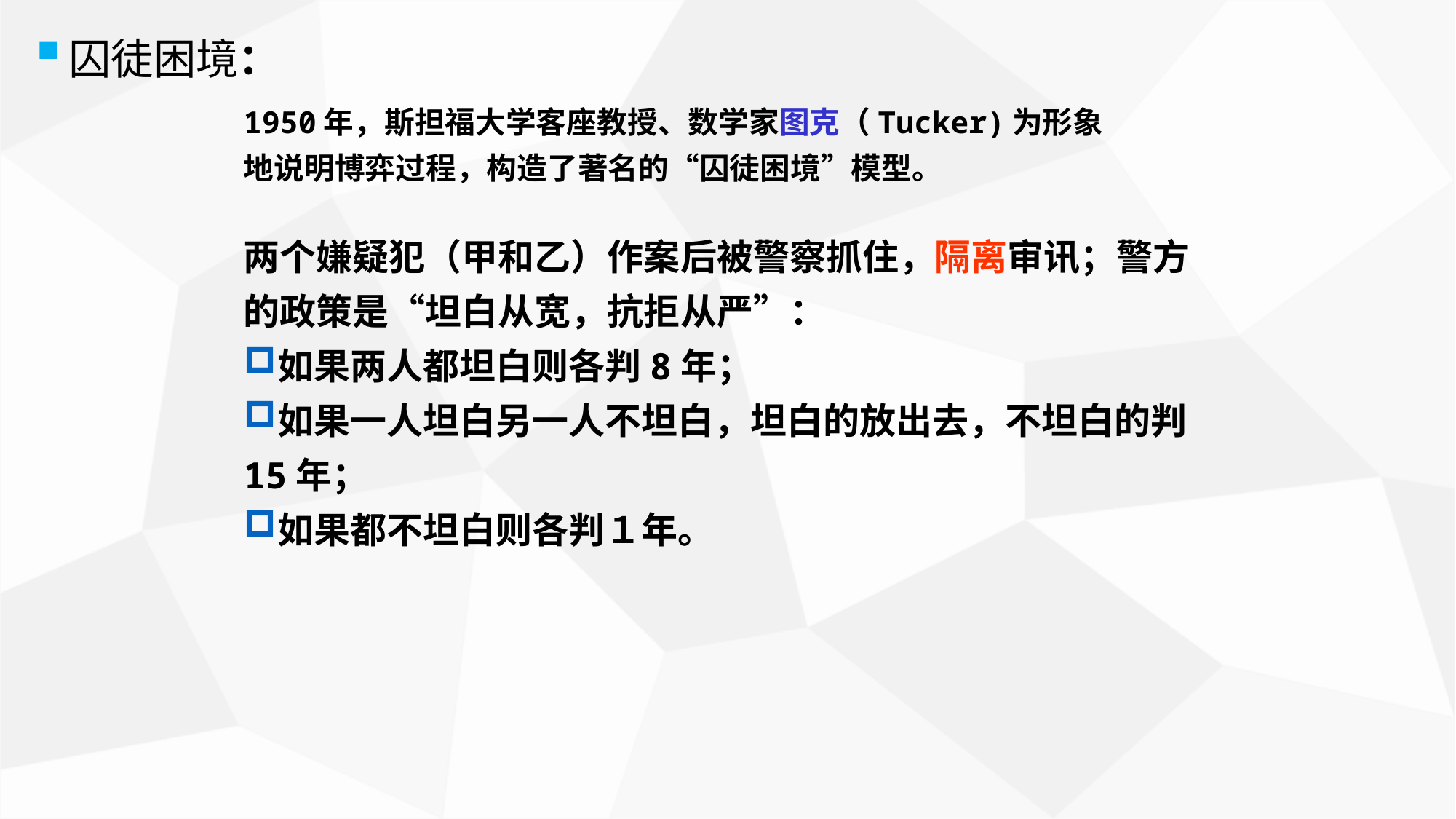

囚徒困境：

1950年，斯担福大学客座教授、数学家图克（Tucker)为形象地说明博弈过程，构造了著名的“囚徒困境”模型。
两个嫌疑犯（甲和乙）作案后被警察抓住，隔离审讯；警方的政策是“坦白从宽，抗拒从严”：
如果两人都坦白则各判8年；
如果一人坦白另一人不坦白，坦白的放出去，不坦白的判15年；
如果都不坦白则各判１年。